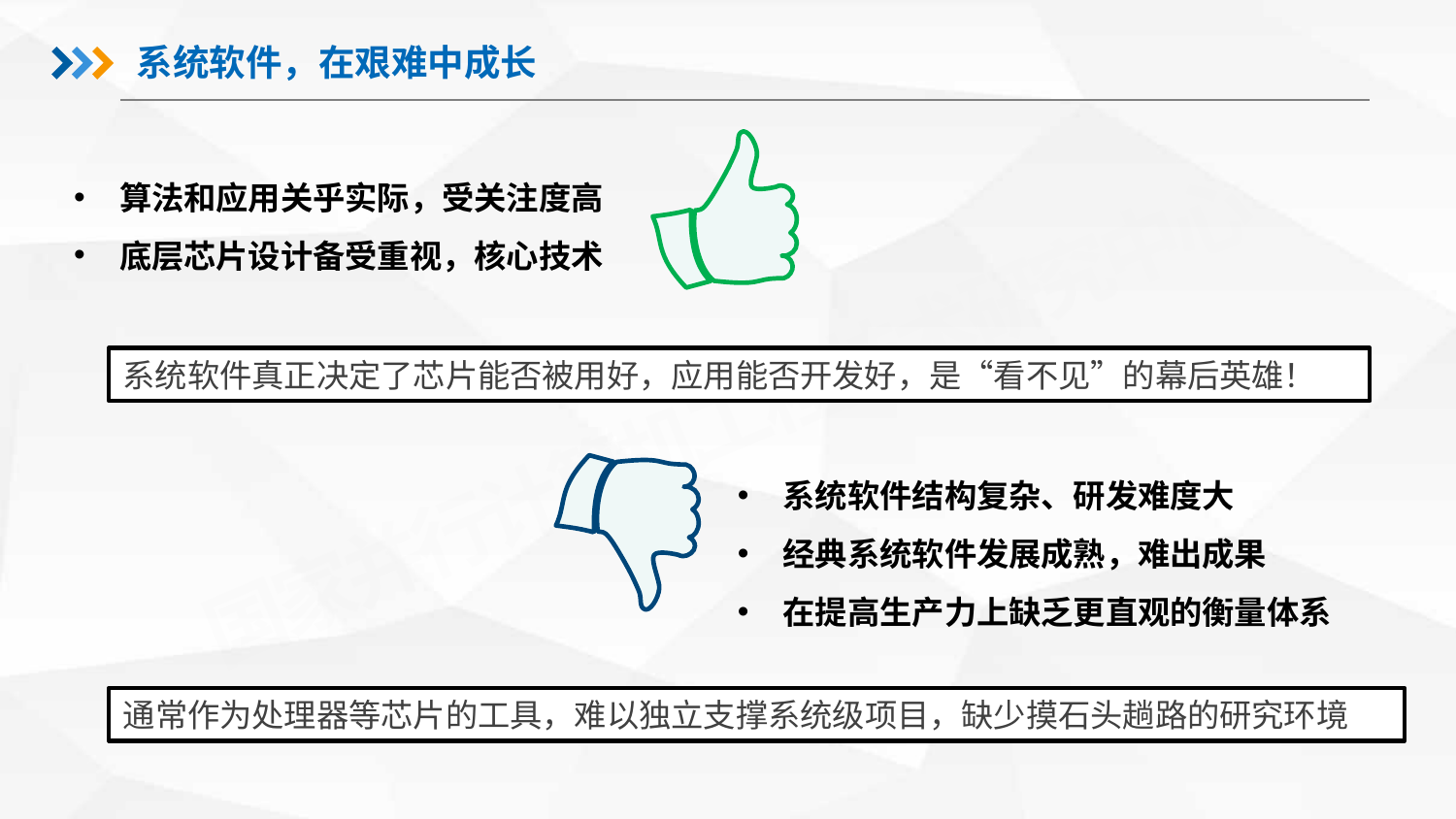

系统软件，在艰难中成长

算法和应用关乎实际，受关注度高
底层芯片设计备受重视，核心技术
系统软件真正决定了芯片能否被用好，应用能否开发好，是“看不见”的幕后英雄！
系统软件结构复杂、研发难度大
经典系统软件发展成熟，难出成果
在提高生产力上缺乏更直观的衡量体系

通常作为处理器等芯片的工具，难以独立支撑系统级项目，缺少摸石头趟路的研究环境